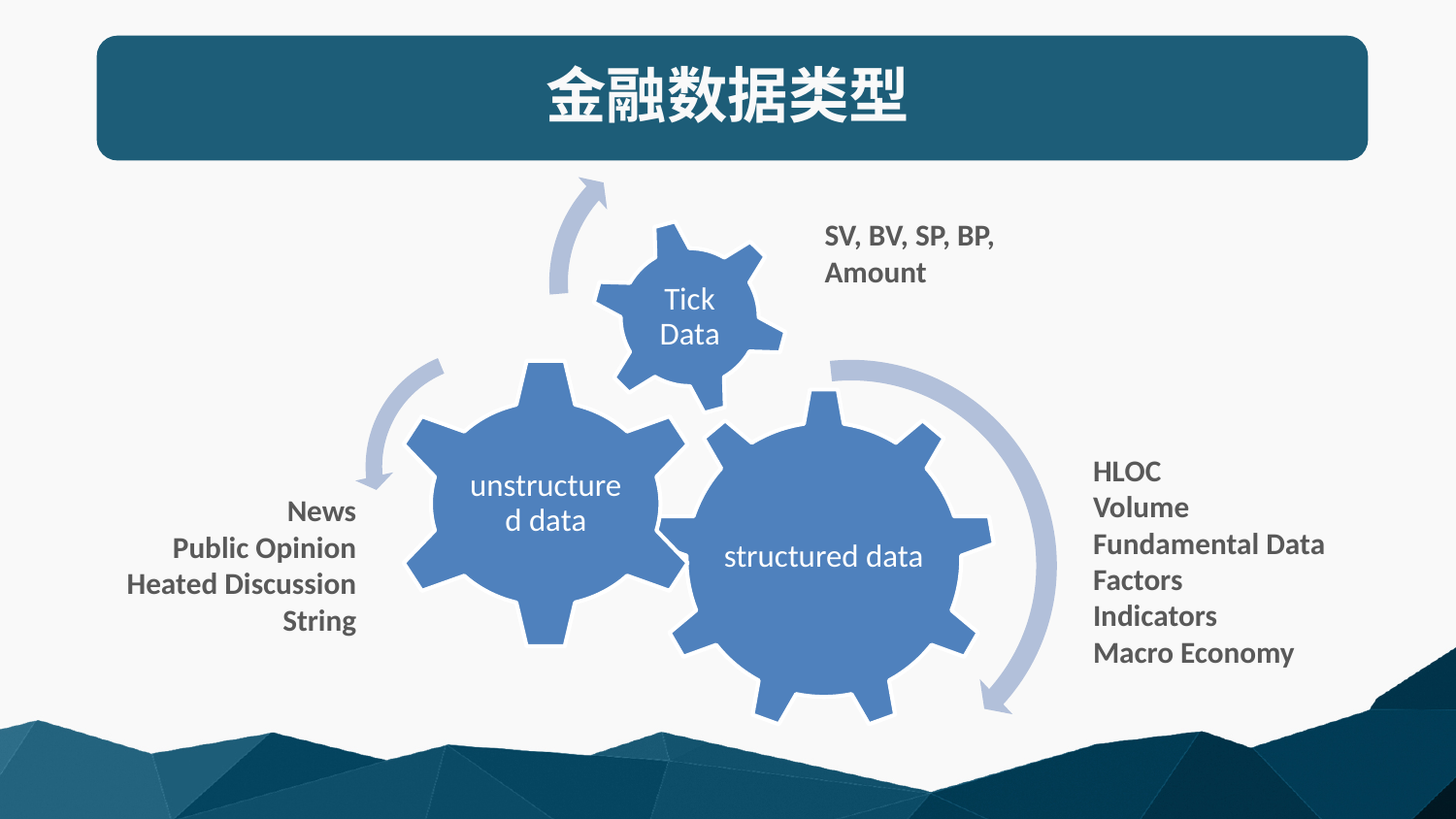

# 金融数据类型

SV, BV, SP, BP, Amount

Tick Data

unstructured data

structured data
HLOC
Volume
Fundamental Data
Factors
Indicators
Macro Economy
News
Public Opinion
Heated Discussion
String